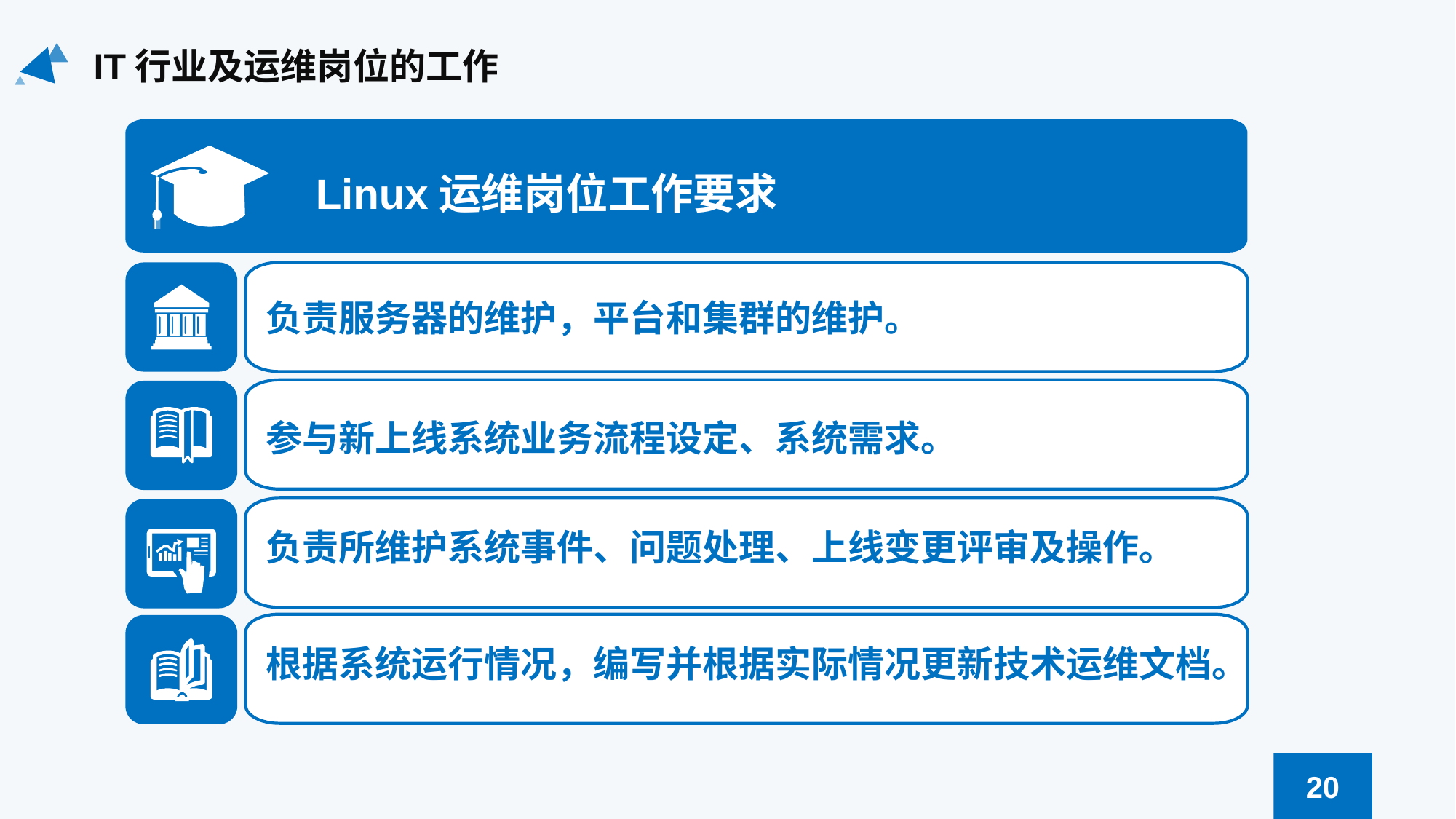

IT行业及运维岗位的工作

Linux运维岗位工作要求

负责服务器的维护，平台和集群的维护。

参与新上线系统业务流程设定、系统需求。

负责所维护系统事件、问题处理、上线变更评审及操作。

根据系统运行情况，编写并根据实际情况更新技术运维文档。

20